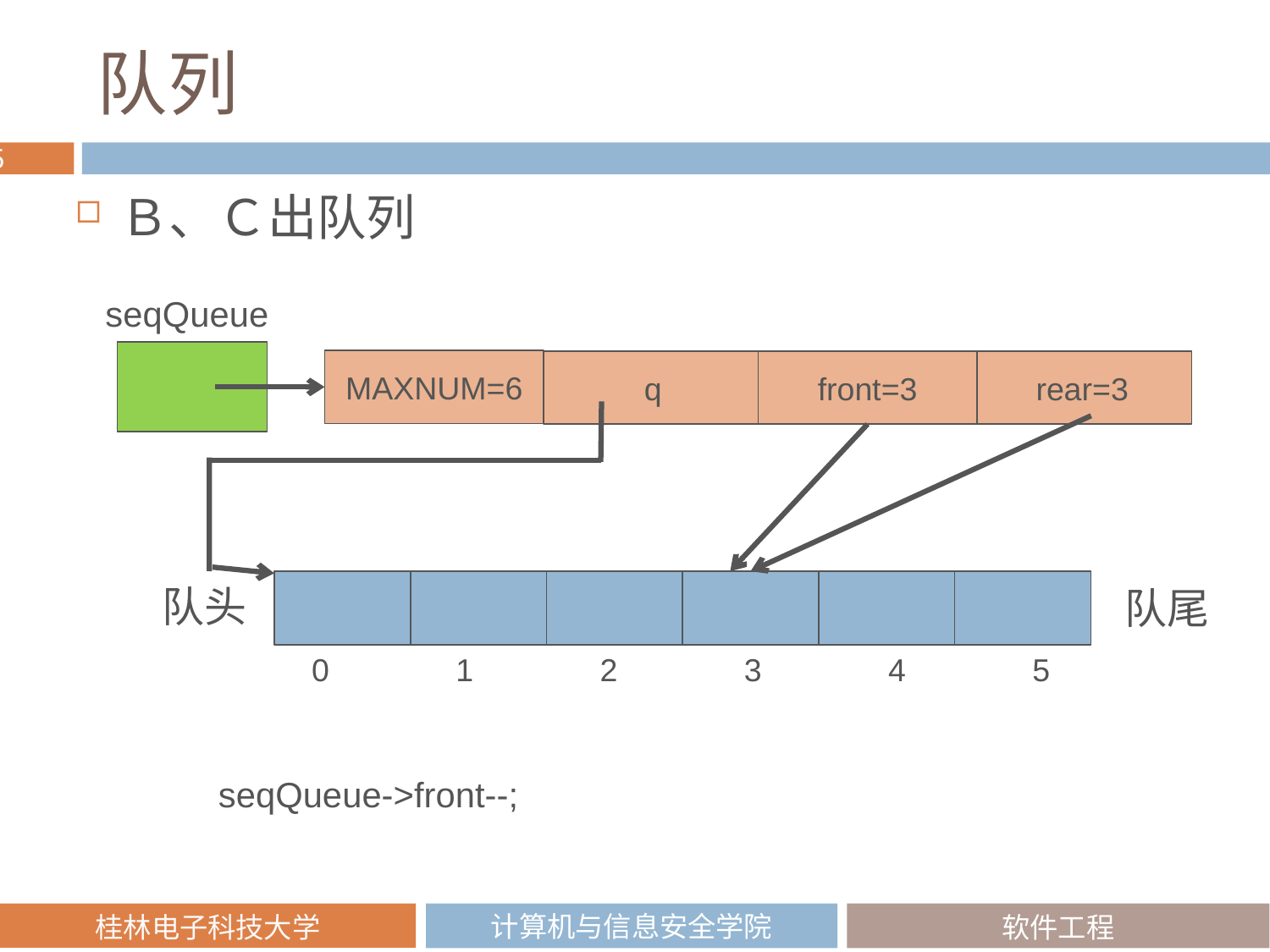

# 队列
Ｂ、Ｃ出队列
seqQueue

MAXNUM=6
front=3
q
rear=3
队头

队尾
0
1
2
3
4
5
seqQueue->front--;